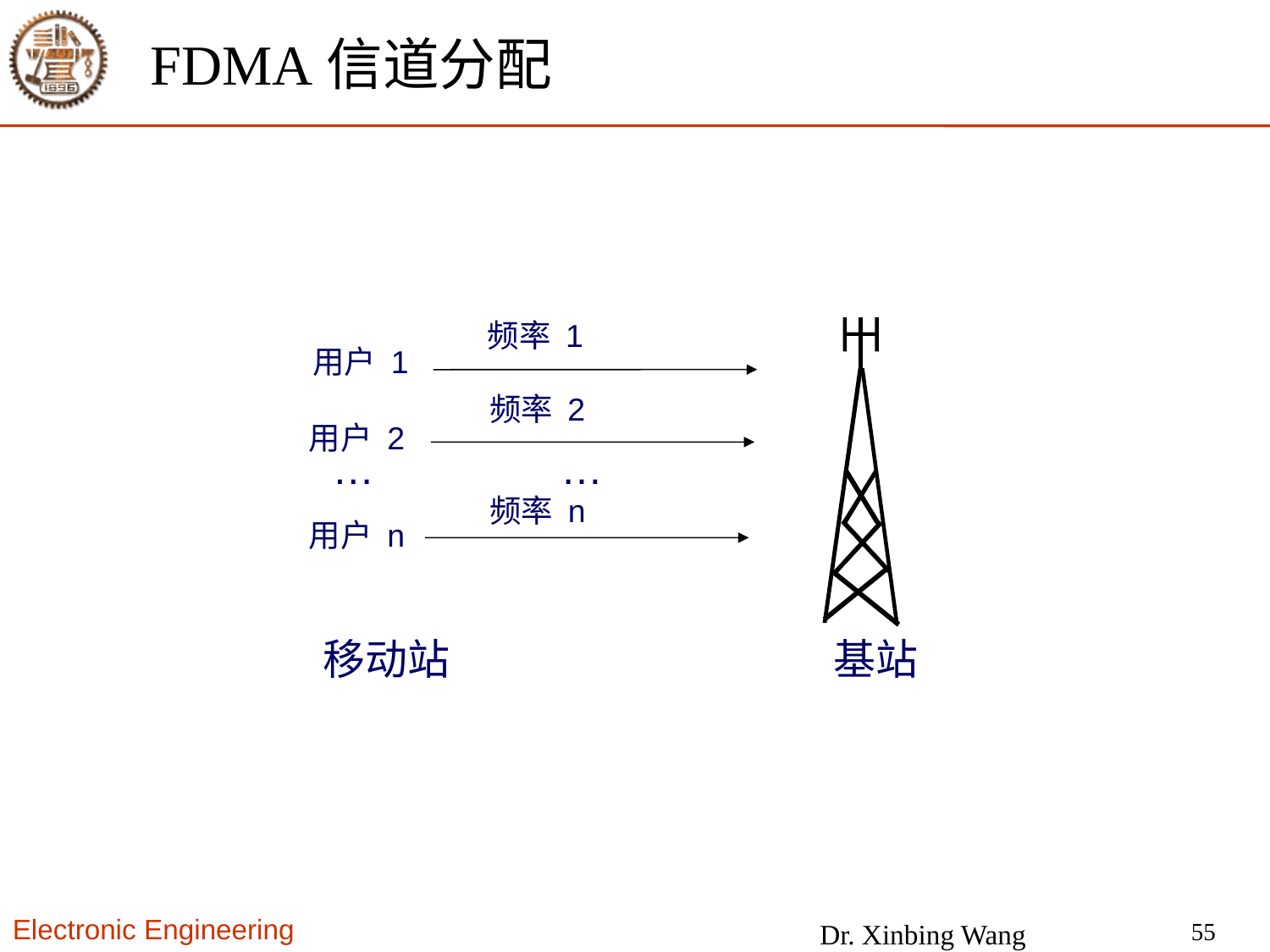

# FDMA信道分配
频率 1

用户 1

频率 2
用户 2
…
…

频率 n
用户 n

移动站
基站
55
Dr. Xinbing Wang